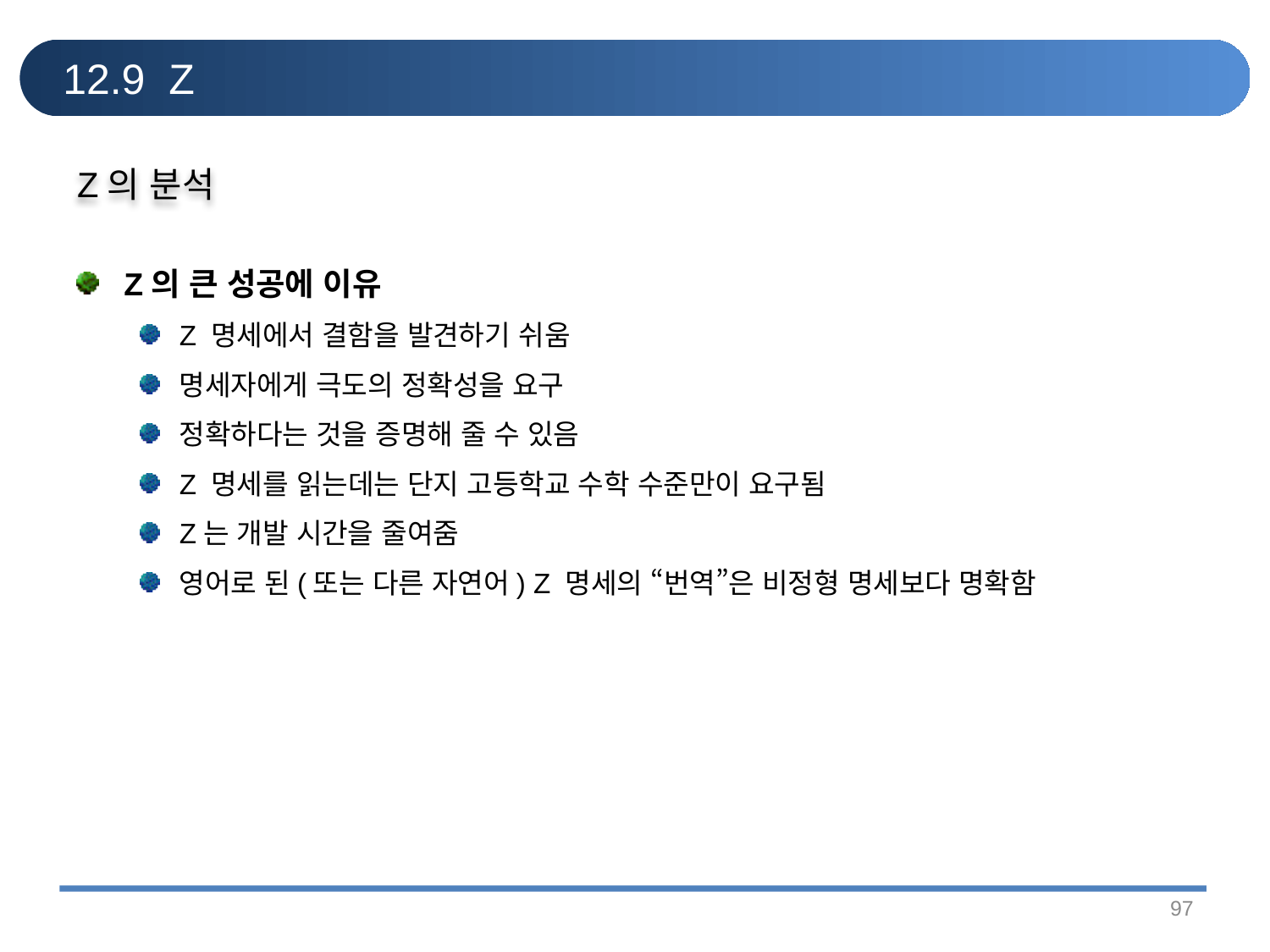

# 12.9  Z
Z의 분석
Z의 큰 성공에 이유
Z 명세에서 결함을 발견하기 쉬움
명세자에게 극도의 정확성을 요구
정확하다는 것을 증명해 줄 수 있음
Z 명세를 읽는데는 단지 고등학교 수학 수준만이 요구됨
Z는 개발 시간을 줄여줌
영어로 된(또는 다른 자연어) Z 명세의 “번역”은 비정형 명세보다 명확함
97